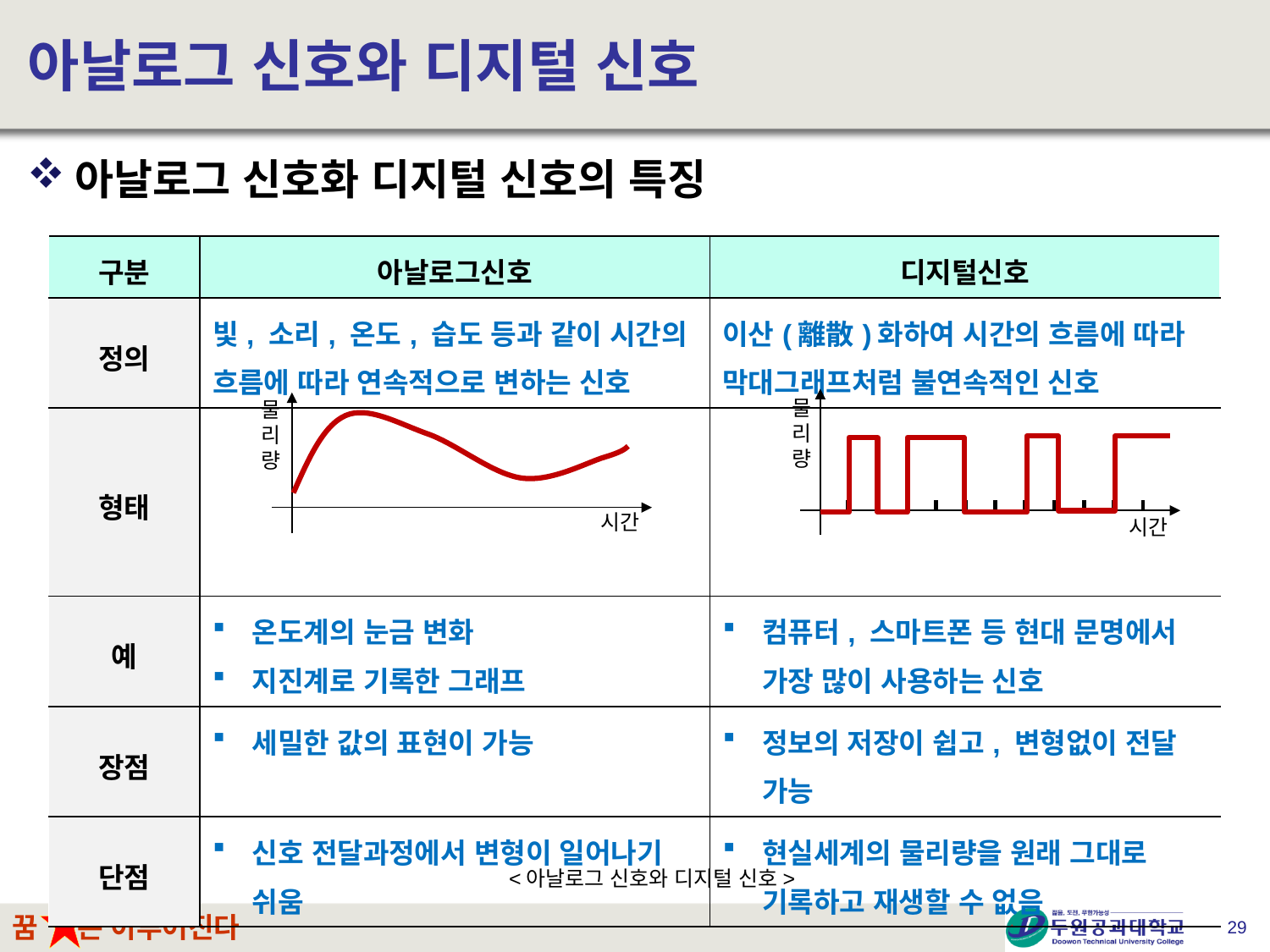

# 아날로그 신호와 디지털 신호
아날로그 신호화 디지털 신호의 특징
| 구분 | 아날로그신호 | 디지털신호 |
| --- | --- | --- |
| 정의 | 빛, 소리, 온도, 습도 등과 같이 시간의 흐름에 따라 연속적으로 변하는 신호 | 이산(離散)화하여 시간의 흐름에 따라 막대그래프처럼 불연속적인 신호 |
| 형태 |  |  |
| 예 | 온도계의 눈금 변화 지진계로 기록한 그래프 | 컴퓨터, 스마트폰 등 현대 문명에서 가장 많이 사용하는 신호 |
| 장점 | 세밀한 값의 표현이 가능 | 정보의 저장이 쉽고, 변형없이 전달 가능 |
| 단점 | 신호 전달과정에서 변형이 일어나기 쉬움 | 현실세계의 물리량을 원래 그대로 기록하고 재생할 수 없음 |
물
리
량

시간
물
리
량

시간
<아날로그 신호와 디지털 신호>
29